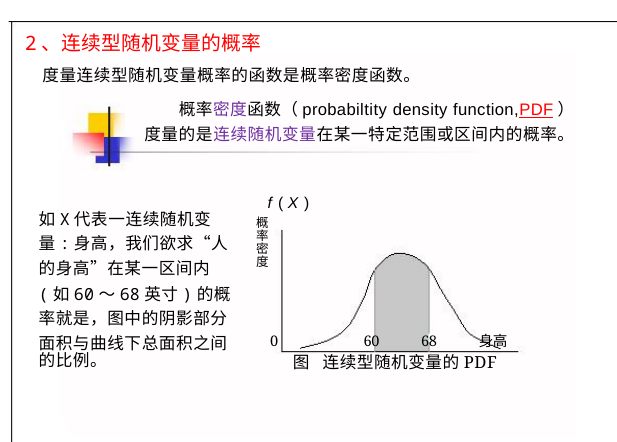

2、连续型随机变量的概率
度量连续型随机变量概率的函数是概率密度函数。
概率密度函数（probabiltity density function,PDF）
度量的是连续随机变量在某一特定范围或区间内的概率。
f ( X )
如X代表一连续随机变
量:身高，我们欲求“人
的身高”在某一区间内
(如60～68英寸)的概
率就是，图中的阴影部分
面积与曲线下总面积之间的比例。
概率密度
0
60
68
身高
图 连续型随机变量的PDF